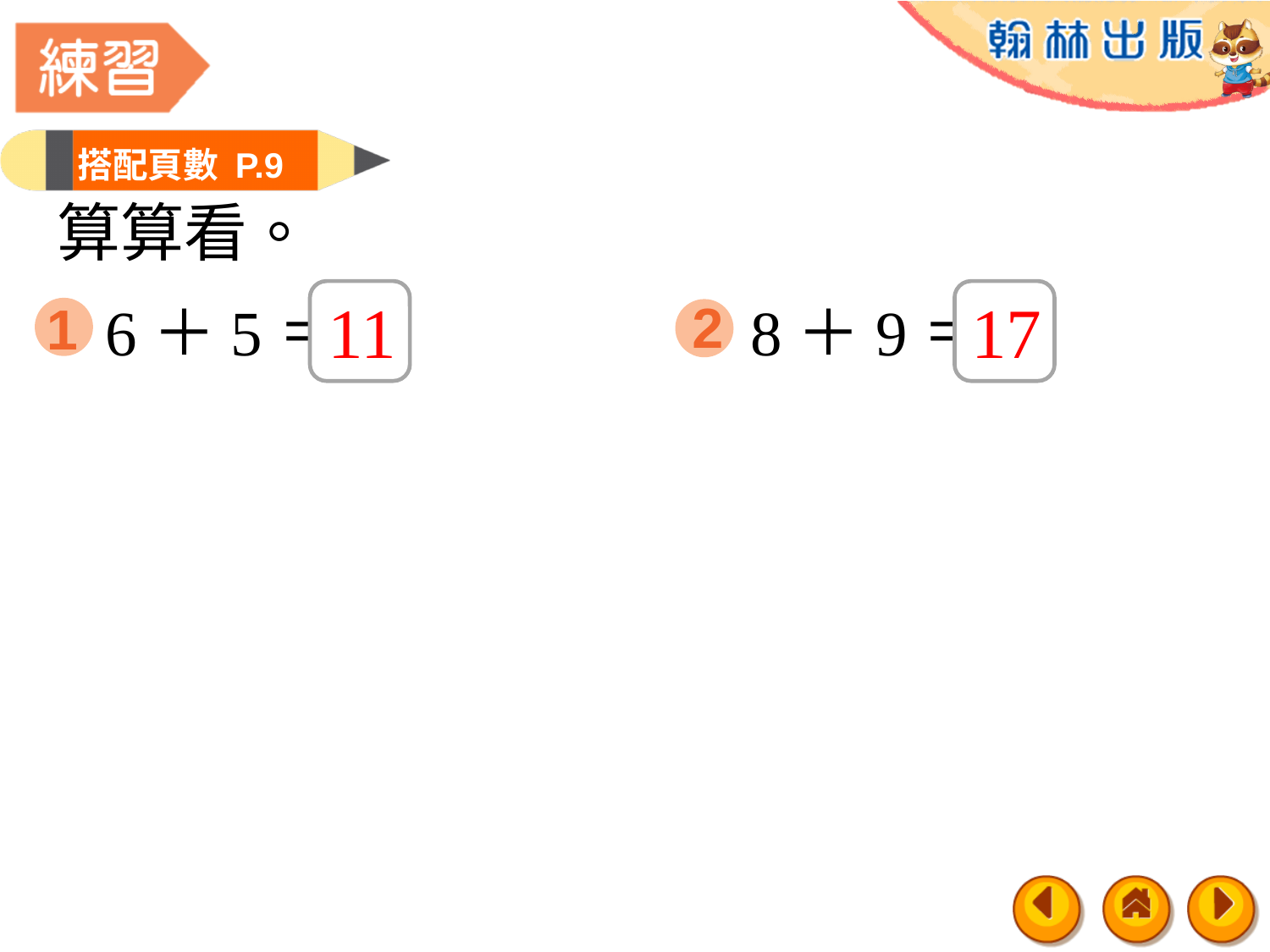

搭配頁數 P.9
算算看。

11
17
6＋5＝
8＋9＝

1

2